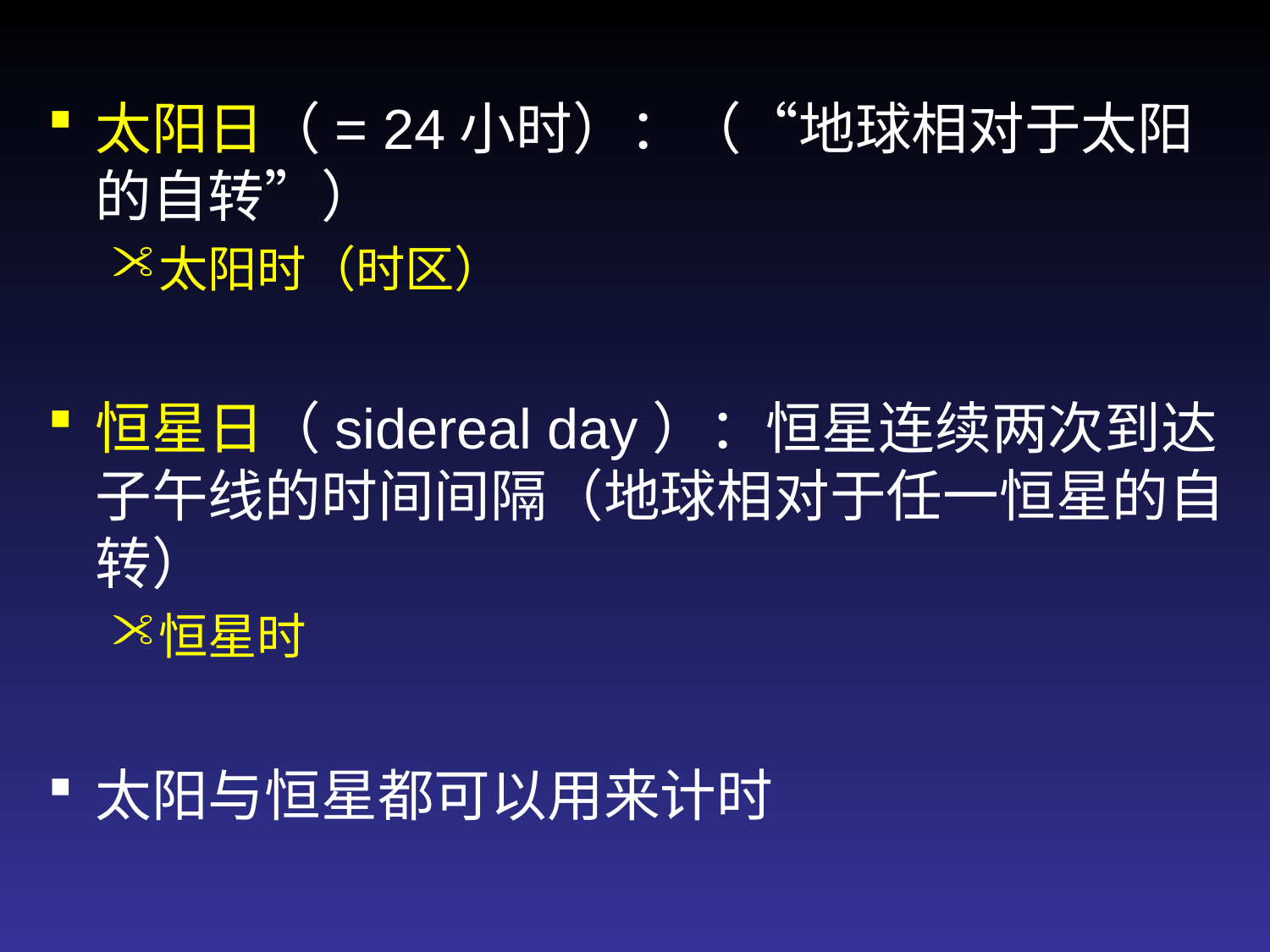

太阳日（= 24小时）：（“地球相对于太阳的自转”）
太阳时（时区）

恒星日（sidereal day）：恒星连续两次到达子午线的时间间隔（地球相对于任一恒星的自转）
恒星时

太阳与恒星都可以用来计时